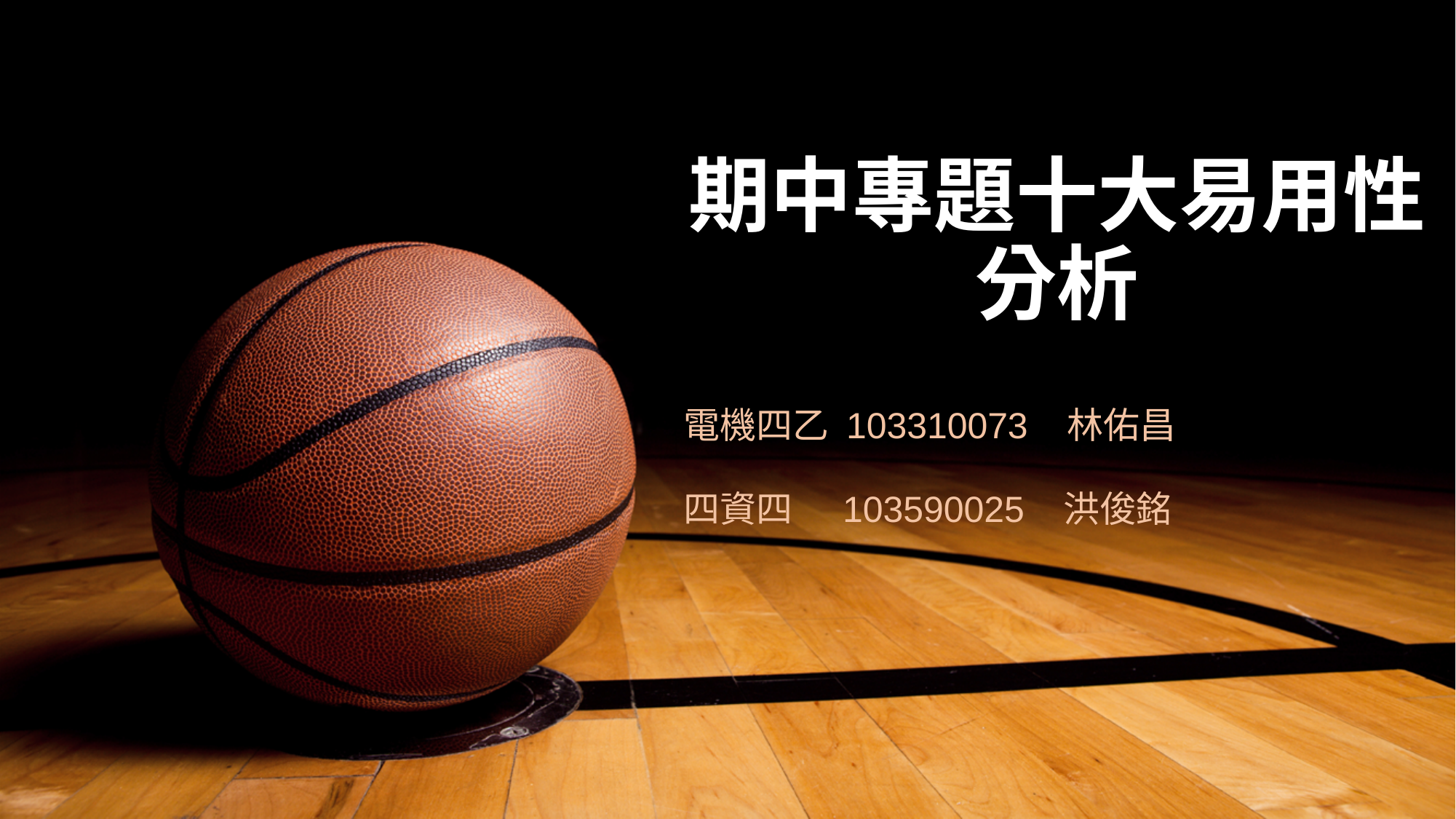

# 期中專題十大易用性分析
電機四乙 103310073   林佑昌
四資四     103590025   洪俊銘